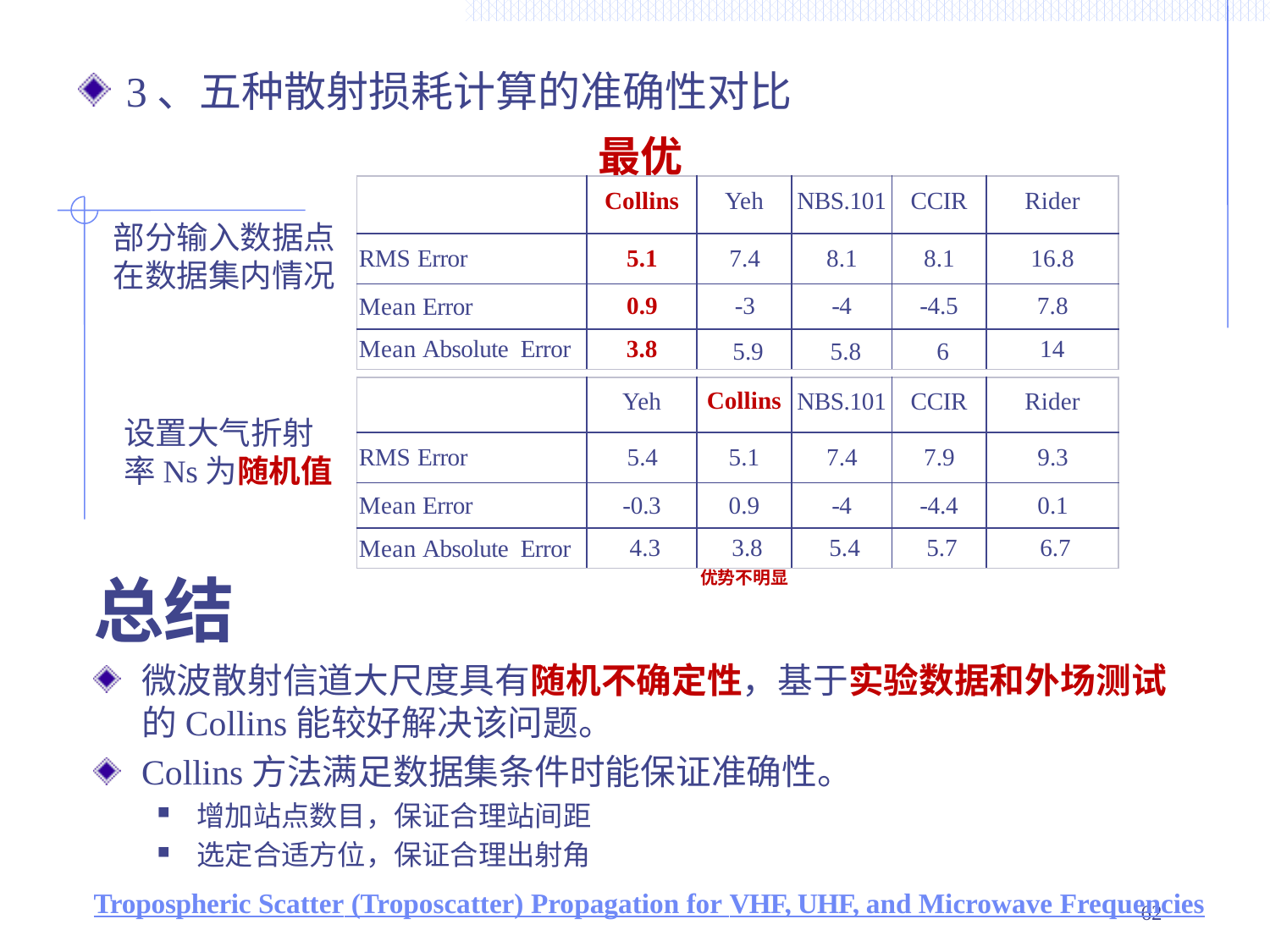

3、五种散射损耗计算的准确性对比
最优
|  | Collins | Yeh | NBS.101 | CCIR | Rider |
| --- | --- | --- | --- | --- | --- |
| RMS Error | 5.1 | 7.4 | 8.1 | 8.1 | 16.8 |
| Mean Error | 0.9 | -3 | -4 | -4.5 | 7.8 |
| Mean Absolute Error | 3.8 | 5.9 | 5.8 | 6 | 14 |
部分输入数据点在数据集内情况
|  | Yeh | Collins | NBS.101 | CCIR | Rider |
| --- | --- | --- | --- | --- | --- |
| RMS Error | 5.4 | 5.1 | 7.4 | 7.9 | 9.3 |
| Mean Error | -0.3 | 0.9 | -4 | -4.4 | 0.1 |
| Mean Absolute Error | 4.3 | 3.8 | 5.4 | 5.7 | 6.7 |
设置大气折射率Ns为随机值
优势不明显
总结
微波散射信道大尺度具有随机不确定性，基于实验数据和外场测试的Collins能较好解决该问题。
Collins方法满足数据集条件时能保证准确性。
增加站点数目，保证合理站间距
选定合适方位，保证合理出射角
62
Tropospheric Scatter (Troposcatter) Propagation for VHF, UHF, and Microwave Frequencies